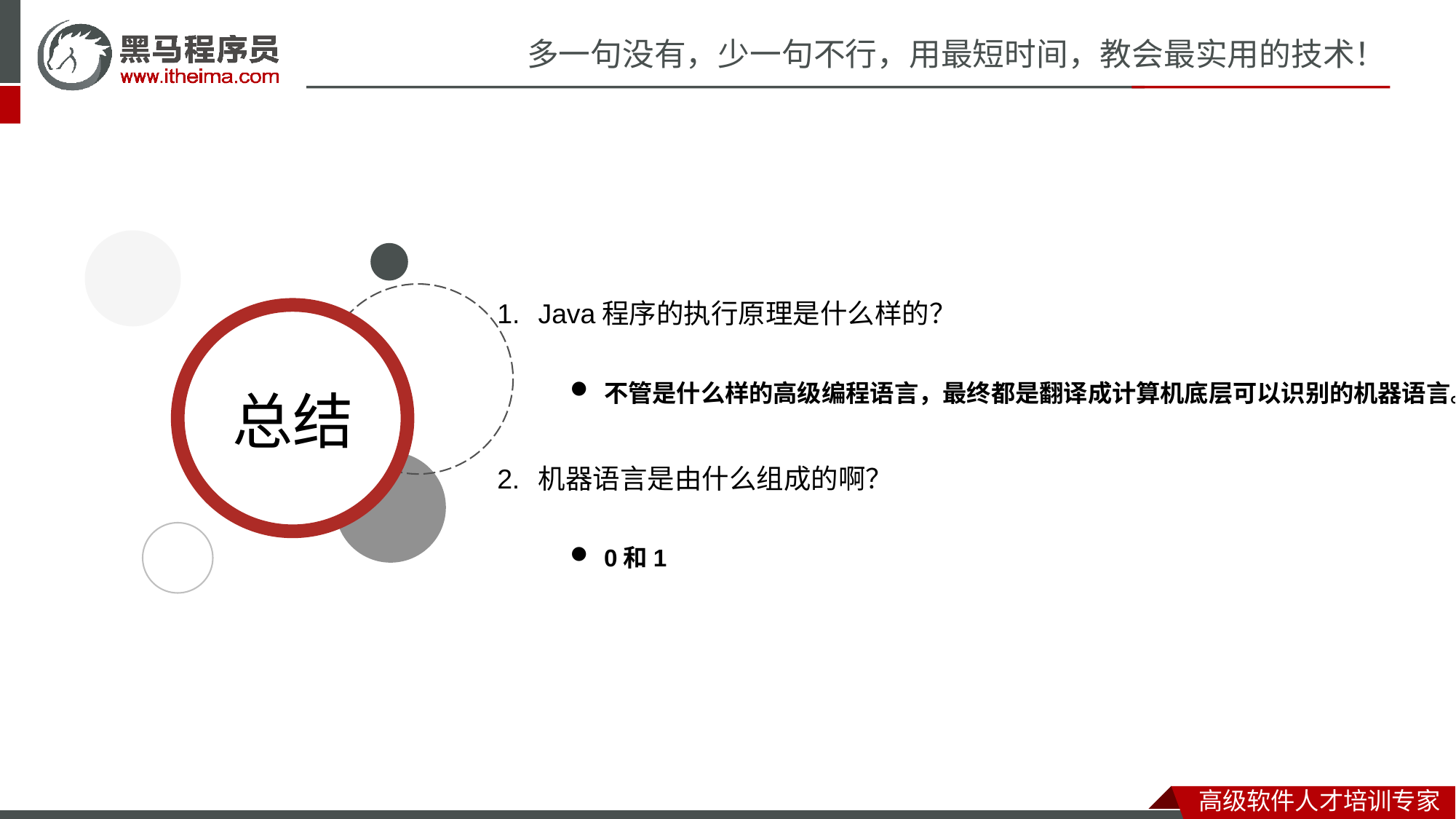

Java程序的执行原理是什么样的？
不管是什么样的高级编程语言，最终都是翻译成计算机底层可以识别的机器语言。
机器语言是由什么组成的啊？
0和1